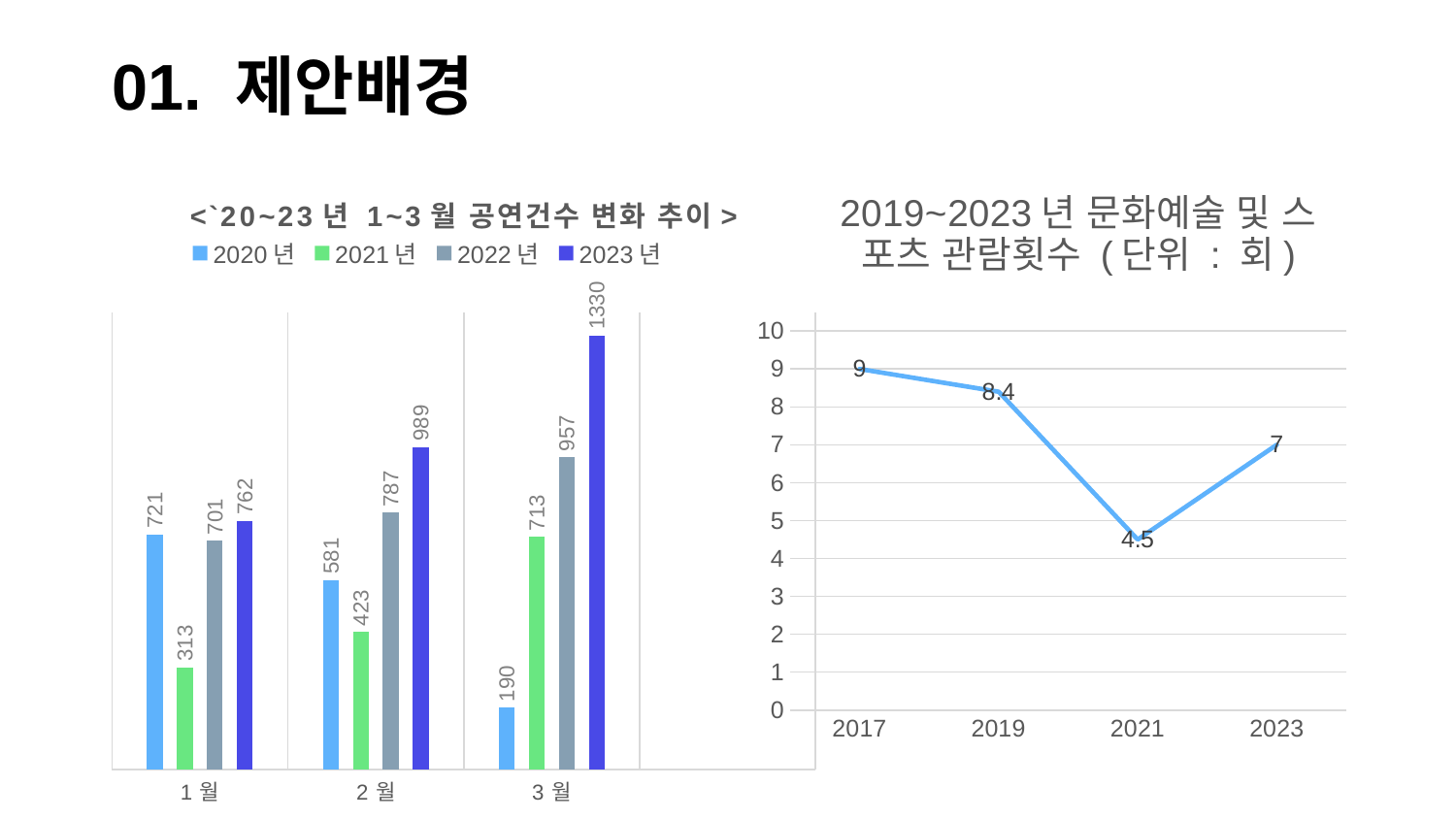

# 01. 제안배경

### Chart: <`20~23년 1~3월 공연건수 변화 추이>

| Category | 2020년 | 2021년 | 2022년 | 2023년 |
|---|---|---|---|---|
| 1월 | 721.0 | 313.0 | 701.0 | 762.0 |
| 2월 | 581.0 | 423.0 | 787.0 | 989.0 |
| 3월 | 190.0 | 713.0 | 957.0 | 1330.0 |

### Chart: 2019~2023년 문화예술 및 스포츠 관람횟수 (단위 : 회)

| Category | 계열 1 |
|---|---|
| 2017 | 9.0 |
| 2019 | 8.4 |
| 2021 | 4.5 |
| 2023 | 7.0 |